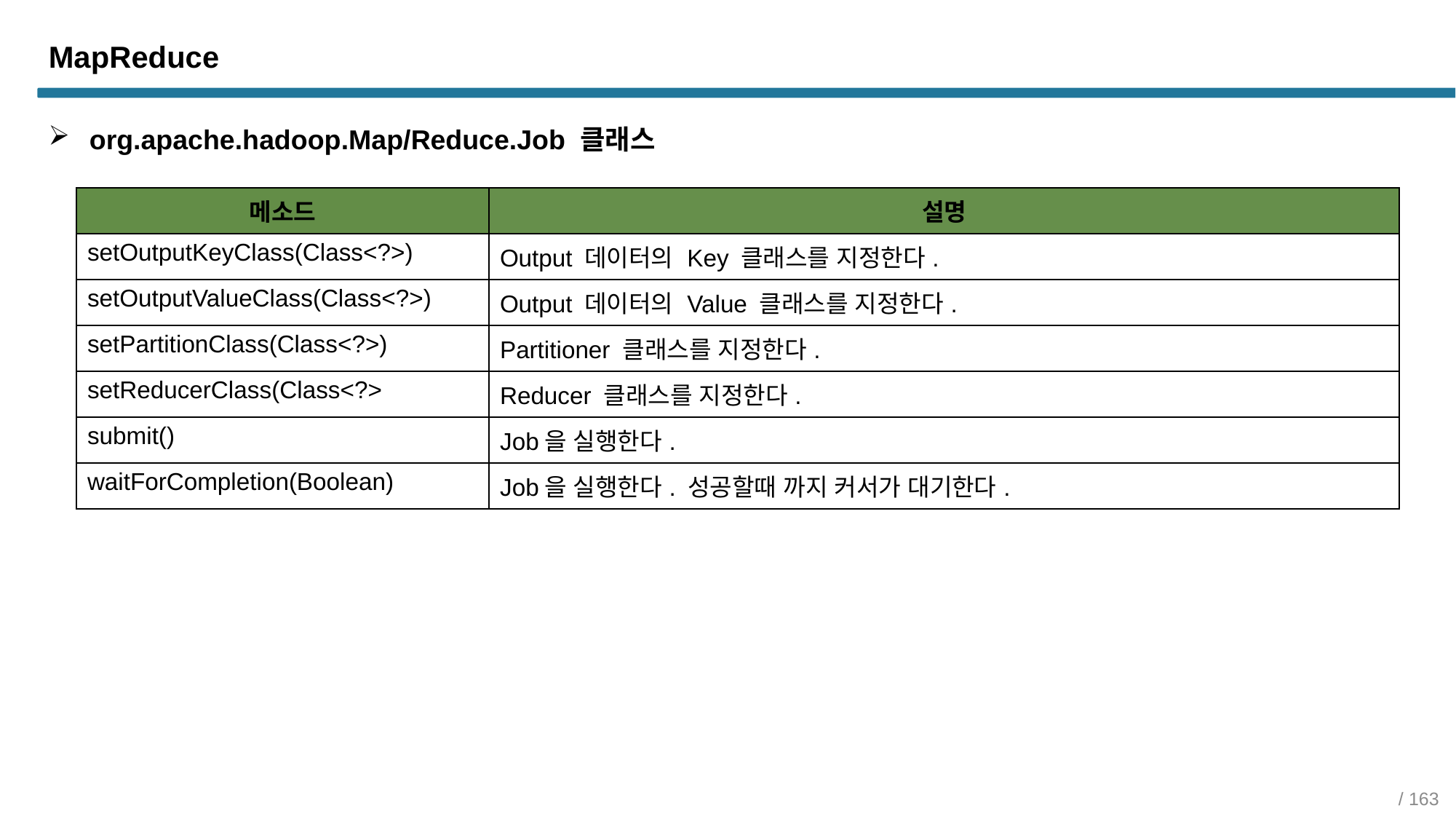

MapReduce
org.apache.hadoop.Map/Reduce.Job 클래스
| 메소드 | 설명 |
| --- | --- |
| setOutputKeyClass(Class<?>) | Output 데이터의 Key 클래스를 지정한다. |
| setOutputValueClass(Class<?>) | Output 데이터의 Value 클래스를 지정한다. |
| setPartitionClass(Class<?>) | Partitioner 클래스를 지정한다. |
| setReducerClass(Class<?> | Reducer 클래스를 지정한다. |
| submit() | Job을 실행한다. |
| waitForCompletion(Boolean) | Job을 실행한다. 성공할때 까지 커서가 대기한다. |
/ 163